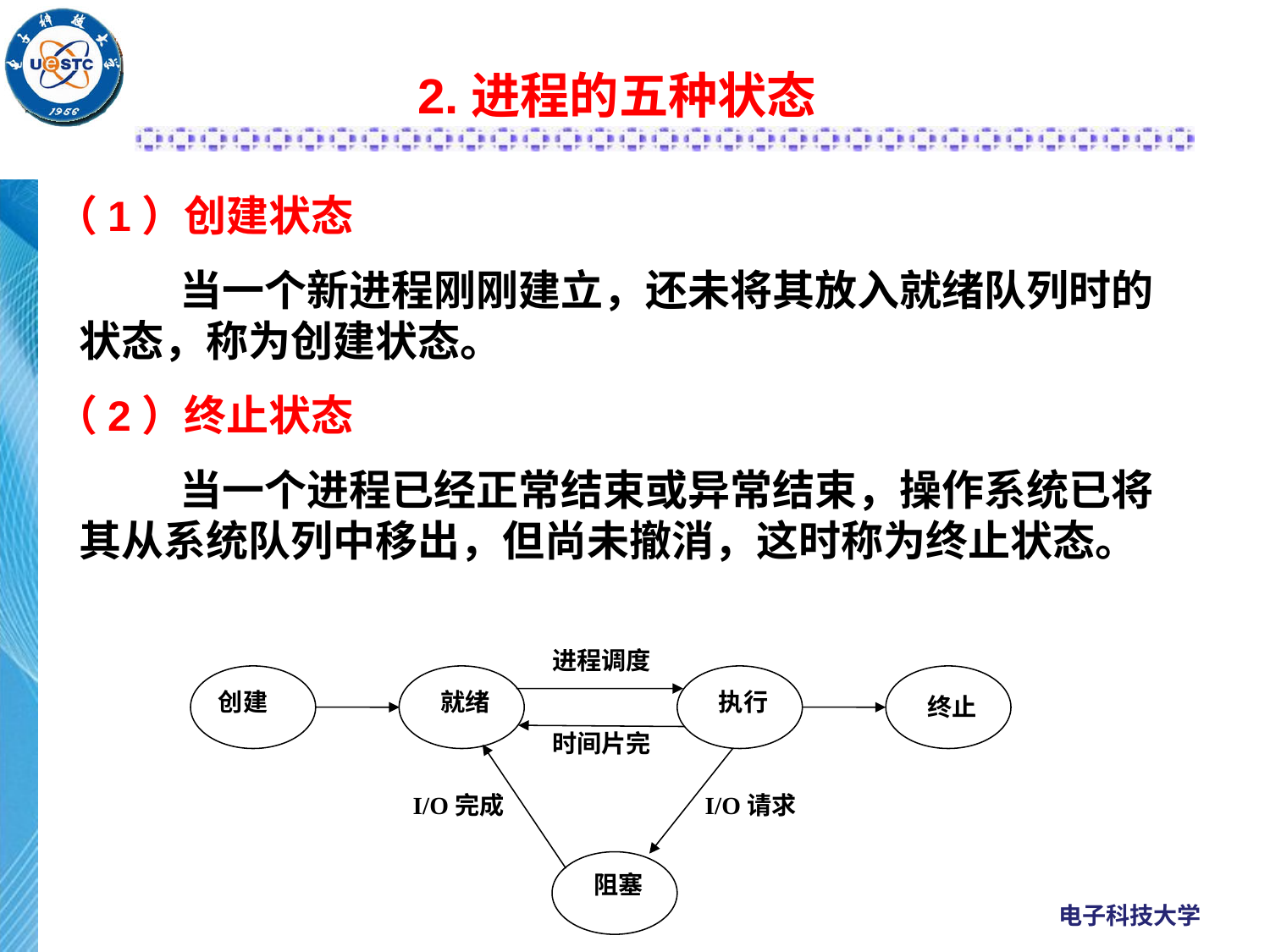

2.进程的五种状态
（1）创建状态
            当一个新进程刚刚建立，还未将其放入就绪队列时的状态，称为创建状态。
（2）终止状态
            当一个进程已经正常结束或异常结束，操作系统已将其从系统队列中移出，但尚未撤消，这时称为终止状态。

进程调度

就绪

执行

时间片完

阻塞
I/O完成
I/O请求

创建

终止